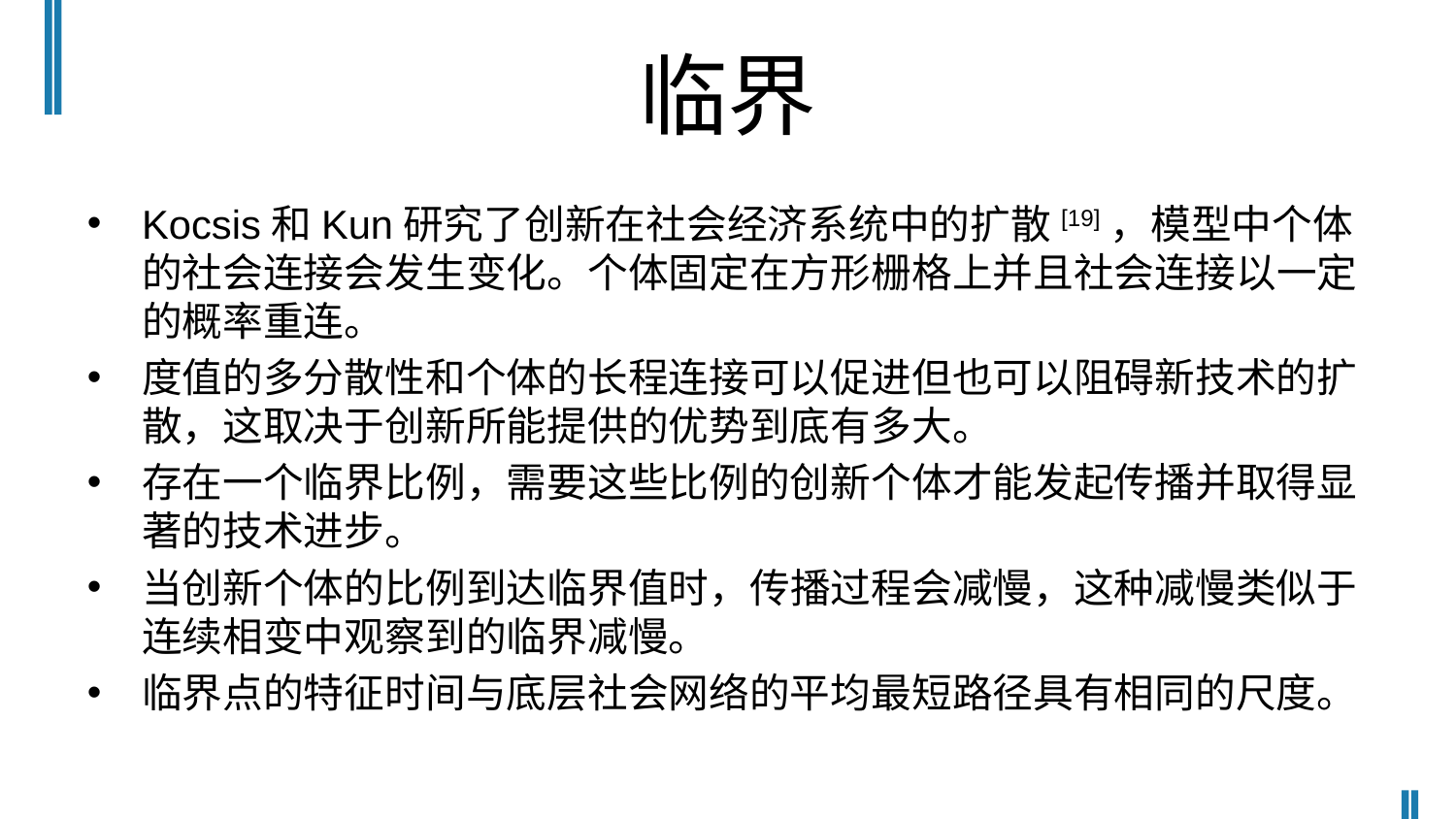

# 临界
Kocsis和Kun研究了创新在社会经济系统中的扩散[19]，模型中个体的社会连接会发生变化。个体固定在方形栅格上并且社会连接以一定的概率重连。
度值的多分散性和个体的长程连接可以促进但也可以阻碍新技术的扩散，这取决于创新所能提供的优势到底有多大。
存在一个临界比例，需要这些比例的创新个体才能发起传播并取得显著的技术进步。
当创新个体的比例到达临界值时，传播过程会减慢，这种减慢类似于连续相变中观察到的临界减慢。
临界点的特征时间与底层社会网络的平均最短路径具有相同的尺度。